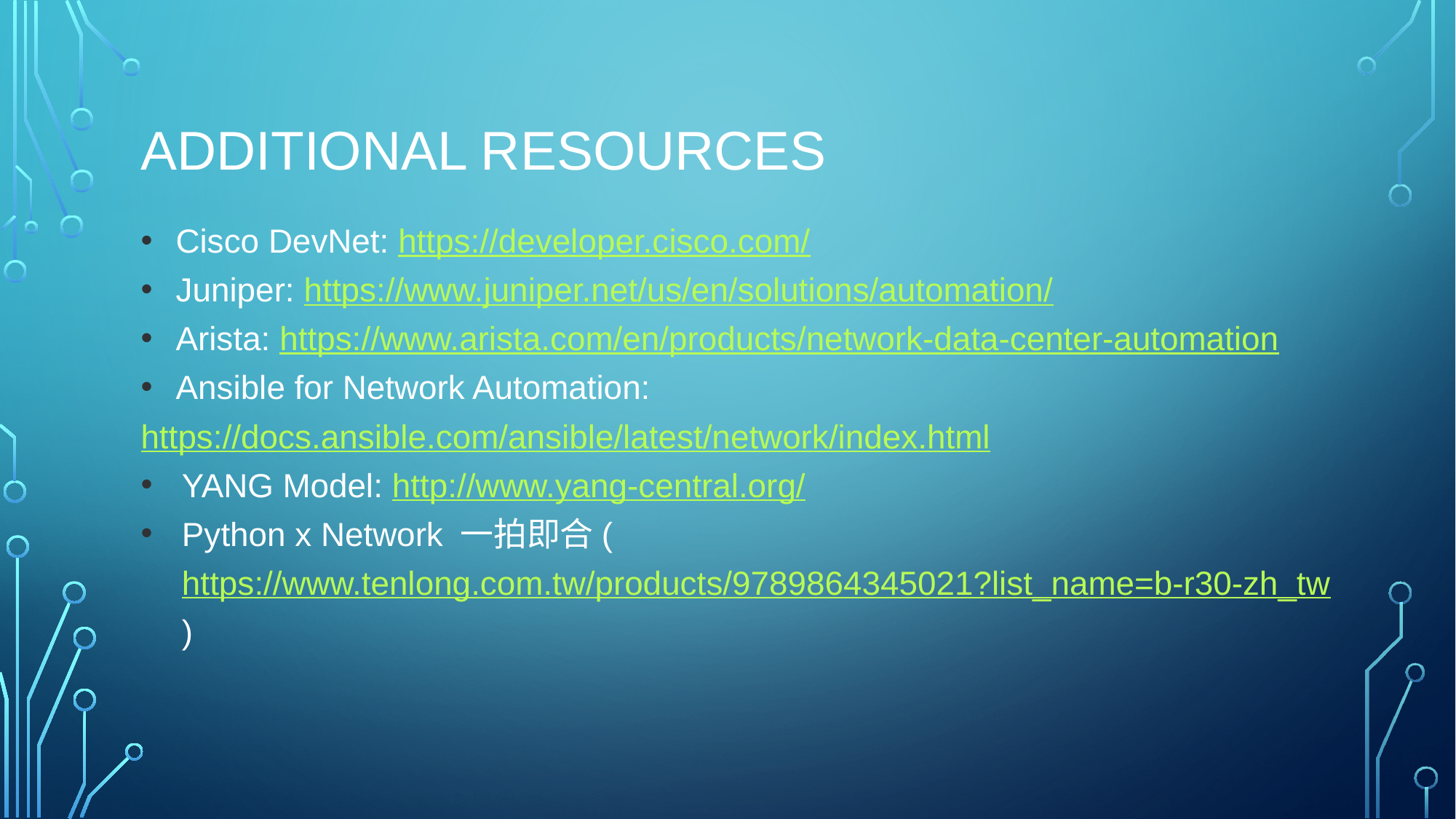

# Additional resources
Cisco DevNet: https://developer.cisco.com/
Juniper: https://www.juniper.net/us/en/solutions/automation/
Arista: https://www.arista.com/en/products/network-data-center-automation
Ansible for Network Automation:
https://docs.ansible.com/ansible/latest/network/index.html
YANG Model: http://www.yang-central.org/
Python x Network 一拍即合(https://www.tenlong.com.tw/products/9789864345021?list_name=b-r30-zh_tw)